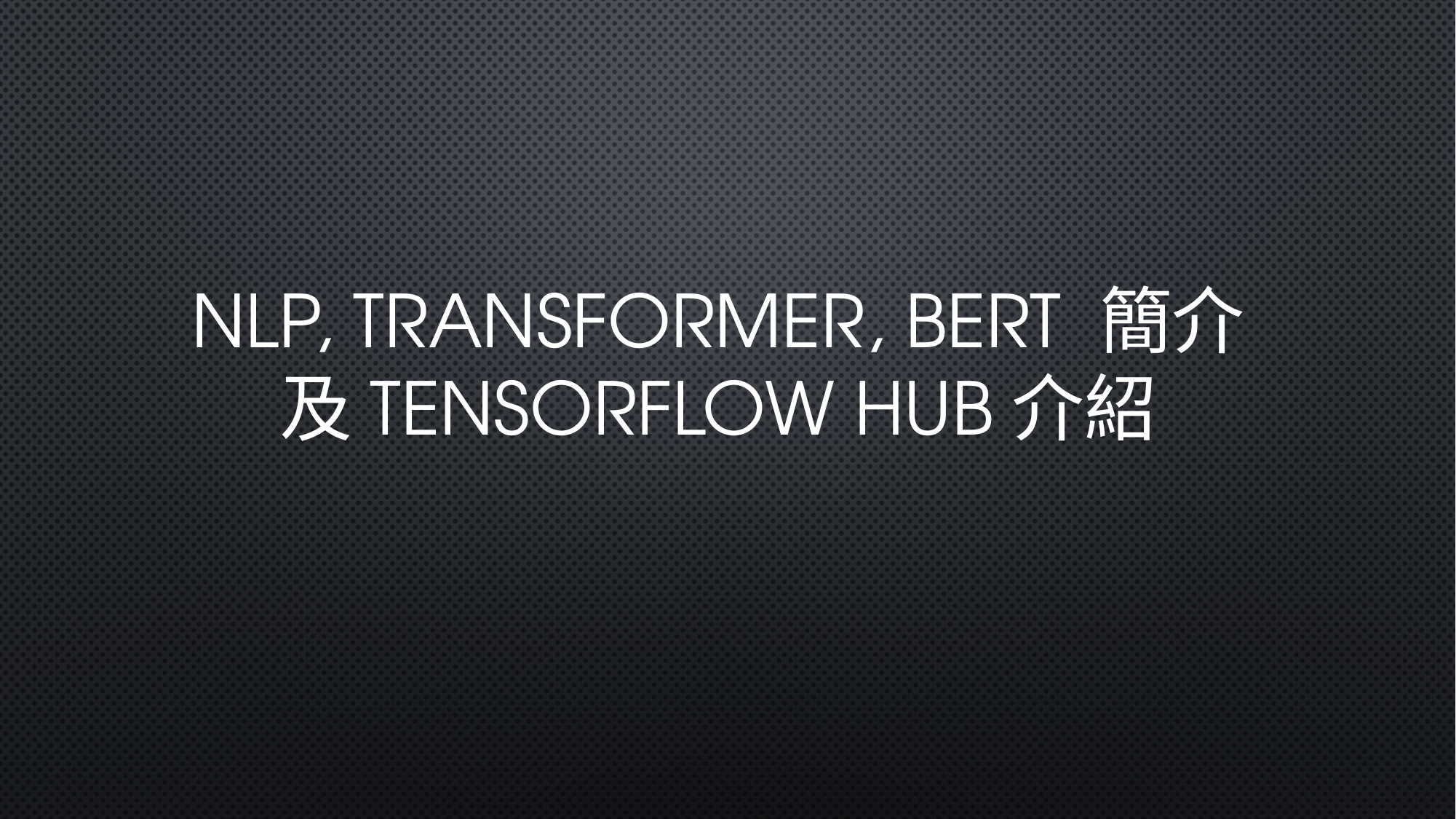

# NLP, Transformer, bert 簡介 及Tensorflow hub介紹